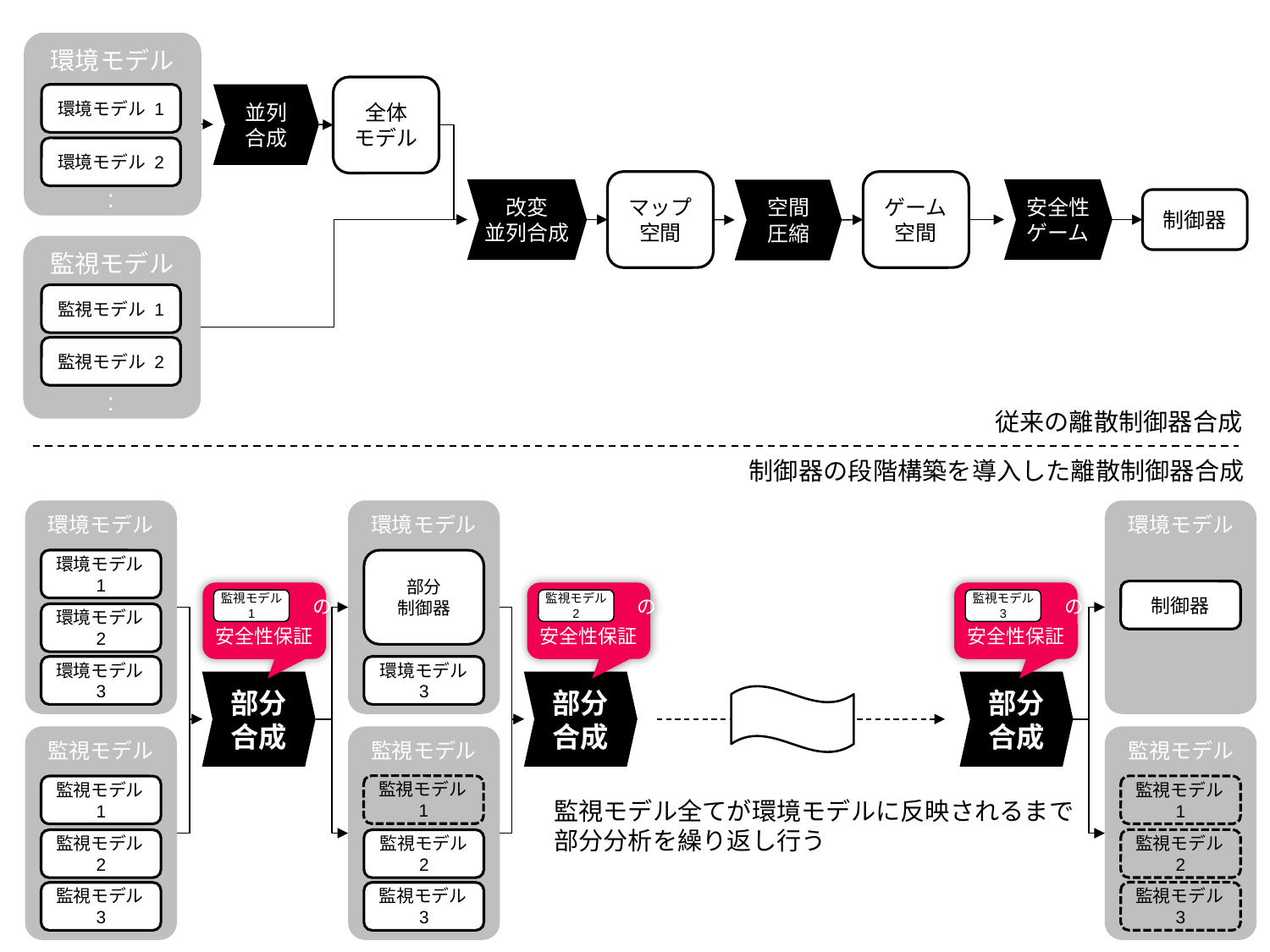

環境モデル
全体
モデル
並列
合成
環境モデル 1

環境モデル 2
マップ空間
ゲーム空間
:
改変
並列合成
安全性
ゲーム
空間
圧縮
制御器
監視モデル
監視モデル 1
監視モデル 2
:
従来の離散制御器合成
制御器の段階構築を導入した離散制御器合成
環境モデル
環境モデル
環境モデル
環境モデル1
部分
制御器
制御器
　　　　　　の

安全性保証
監視モデル
1
　　　　　　の

安全性保証
監視モデル
2
　　　　　　の

安全性保証
監視モデル
3
環境モデル2
環境モデル3
環境モデル
3
部分
合成
部分
合成
部分
合成

監視モデル
監視モデル
監視モデル
監視モデル1
監視モデル1
監視モデル1
監視モデル全てが環境モデルに反映されるまで
部分分析を繰り返し行う
監視モデル2
監視モデル2
監視モデル
2
監視モデル3
監視モデル3
監視モデル3